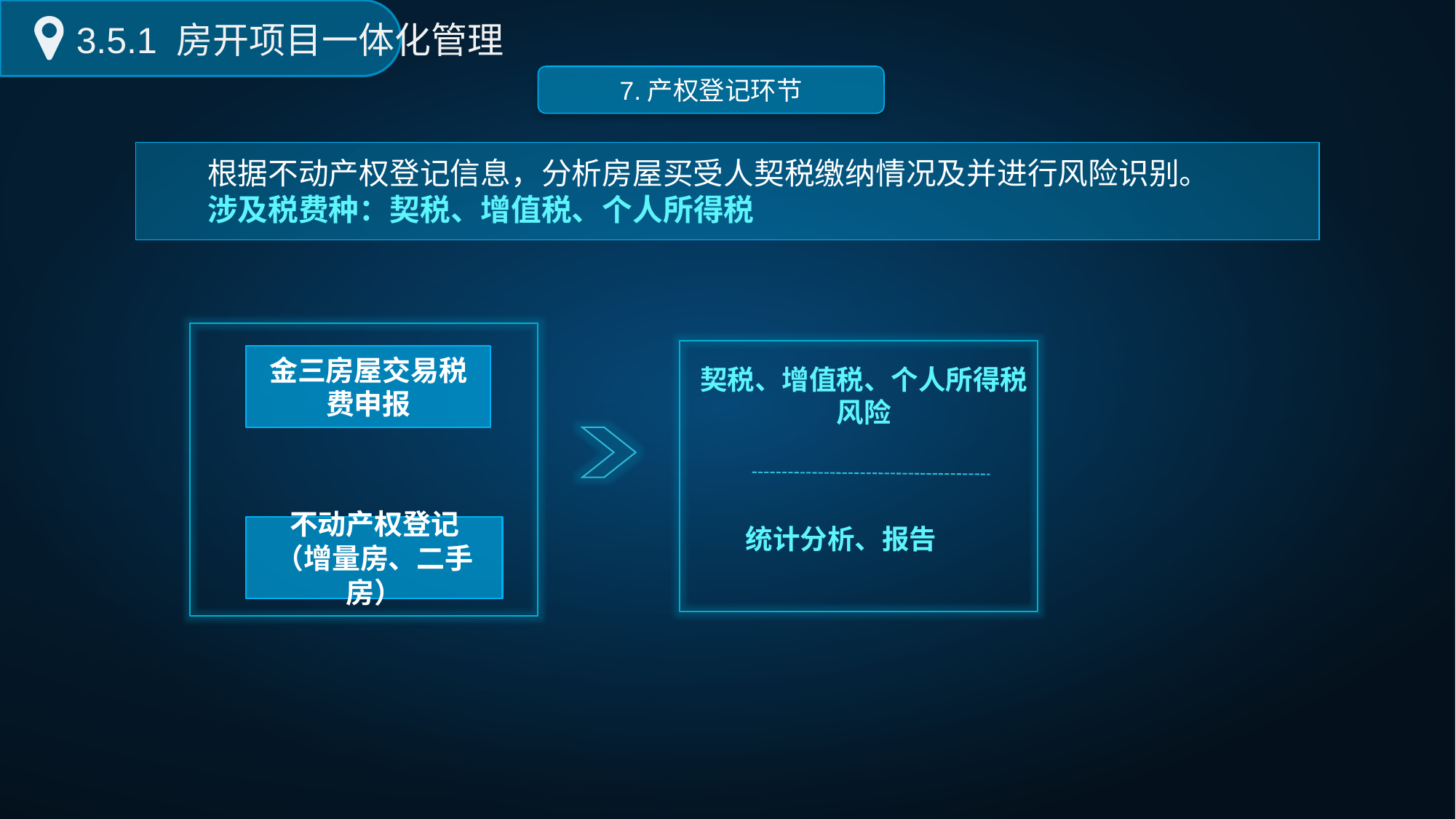

3.5.1 房开项目一体化管理
7.产权登记环节

根据不动产权登记信息，分析房屋买受人契税缴纳情况及并进行风险识别。
涉及税费种：契税、增值税、个人所得税

金三房屋交易税费申报

不动产权登记
（增量房、二手房）

契税、增值税、个人所得税
风险

统计分析、报告